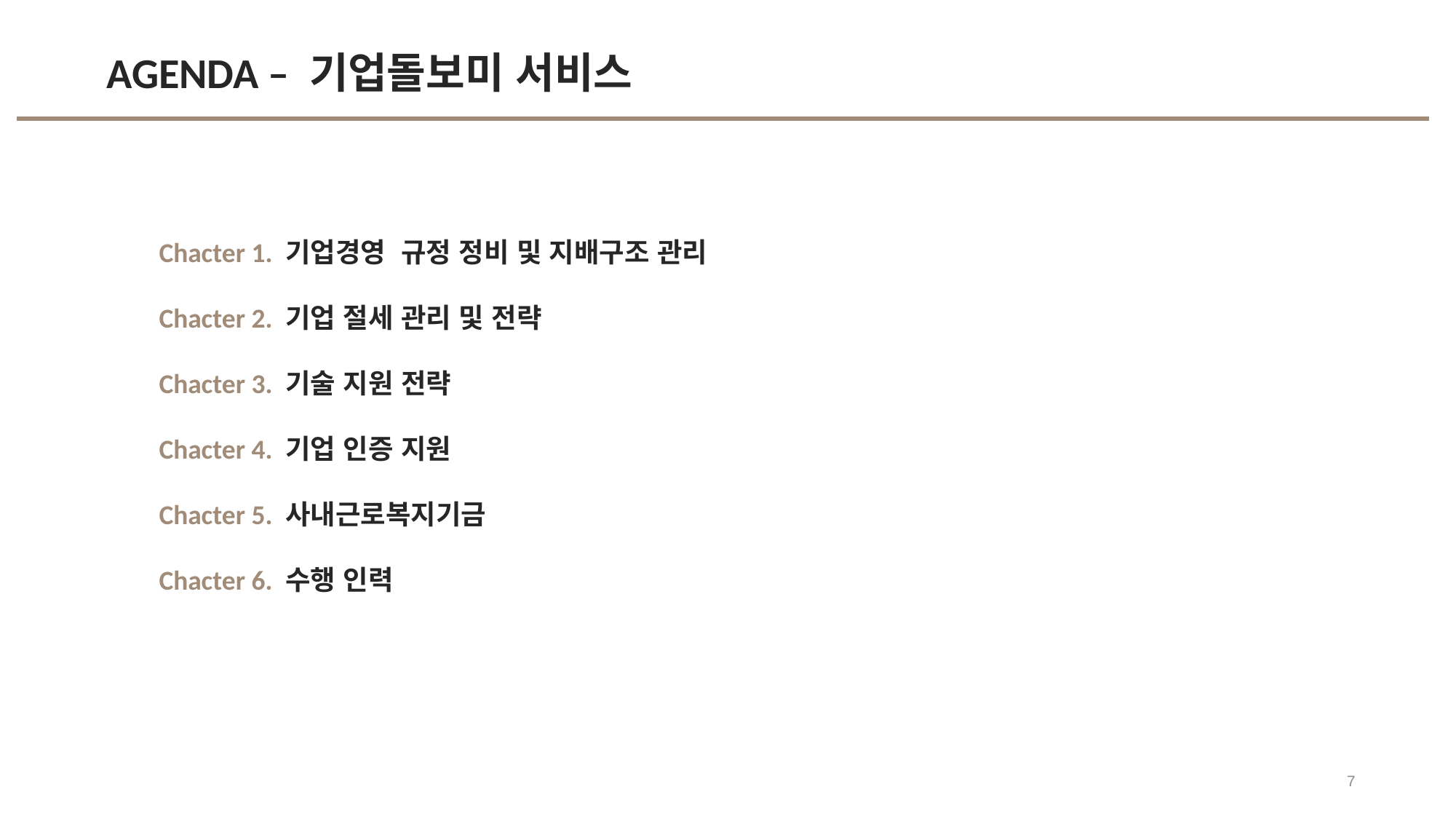

AGENDA – 기업돌보미 서비스
Chacter 1. 기업경영  규정 정비 및 지배구조 관리
Chacter 2. 기업 절세 관리 및 전략
Chacter 3. 기술 지원 전략
Chacter 4. 기업 인증 지원
Chacter 5. 사내근로복지기금
Chacter 6. 수행 인력

7